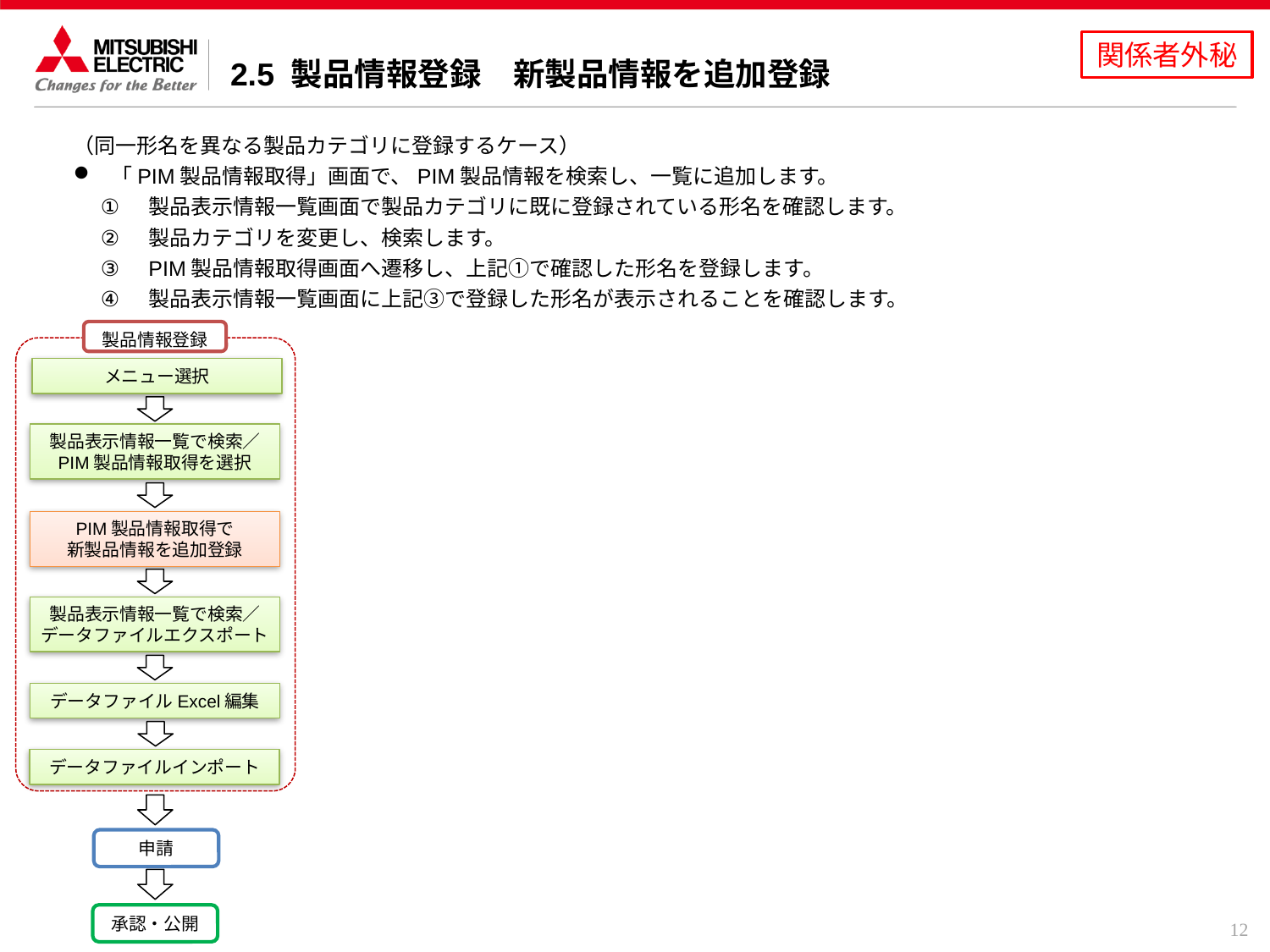

2.5 製品情報登録　新製品情報を追加登録
（同一形名を異なる製品カテゴリに登録するケース）
「PIM製品情報取得」画面で、PIM製品情報を検索し、一覧に追加します。
製品表示情報一覧画面で製品カテゴリに既に登録されている形名を確認します。
製品カテゴリを変更し、検索します。
PIM製品情報取得画面へ遷移し、上記①で確認した形名を登録します。
製品表示情報一覧画面に上記③で登録した形名が表示されることを確認します。
製品情報登録

データファイルExcel編集

データファイルインポート

申請

承認・公開

製品表示情報一覧で検索／
データファイルエクスポート

メニュー選択

製品表示情報一覧で検索／
PIM製品情報取得を選択

PIM製品情報取得で
新製品情報を追加登録
12